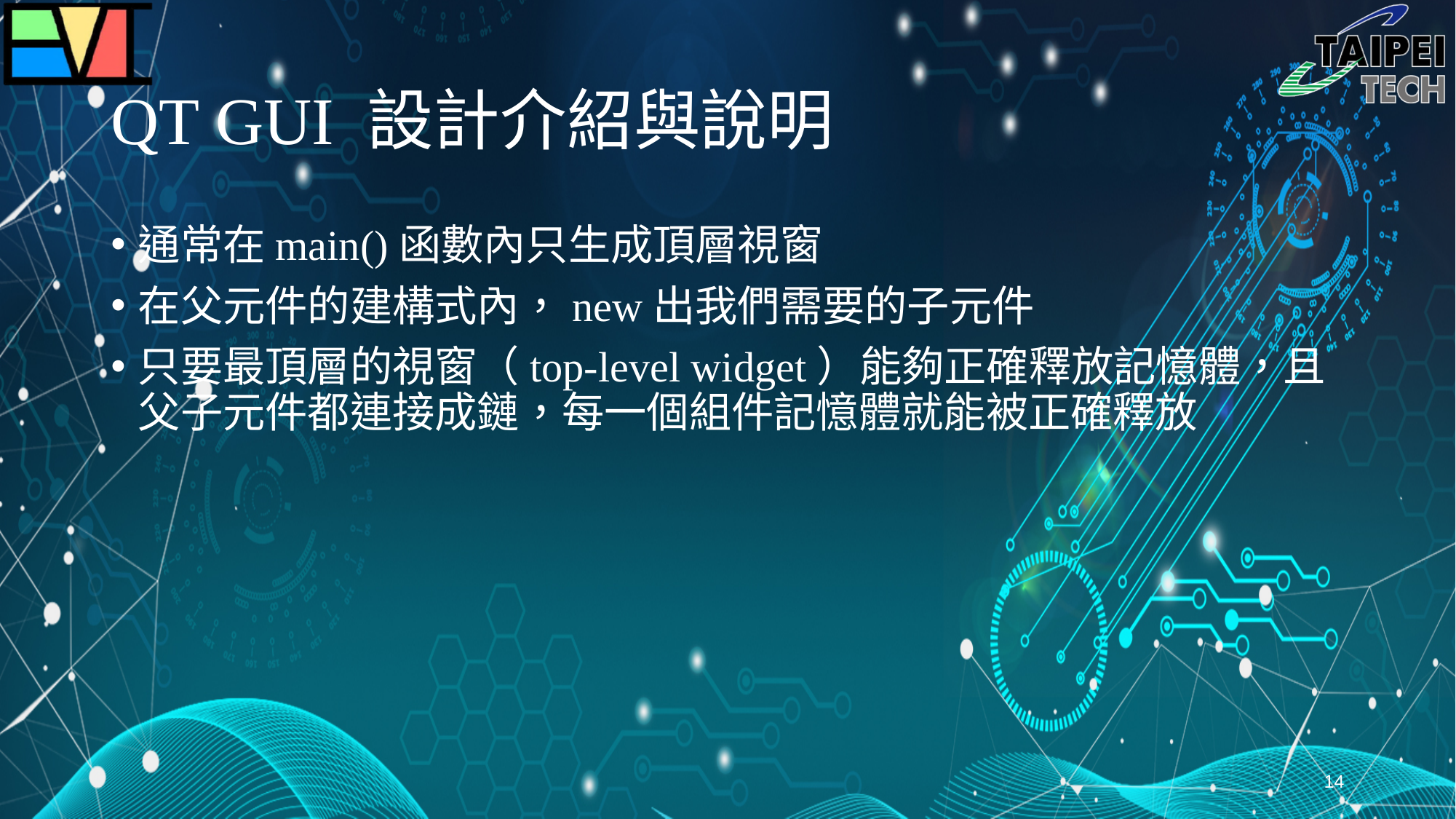

# QT GUI 設計介紹與說明
通常在main()函數內只生成頂層視窗
在父元件的建構式內，new出我們需要的子元件
只要最頂層的視窗（top-level widget）能夠正確釋放記憶體，且父子元件都連接成鏈，每一個組件記憶體就能被正確釋放
14